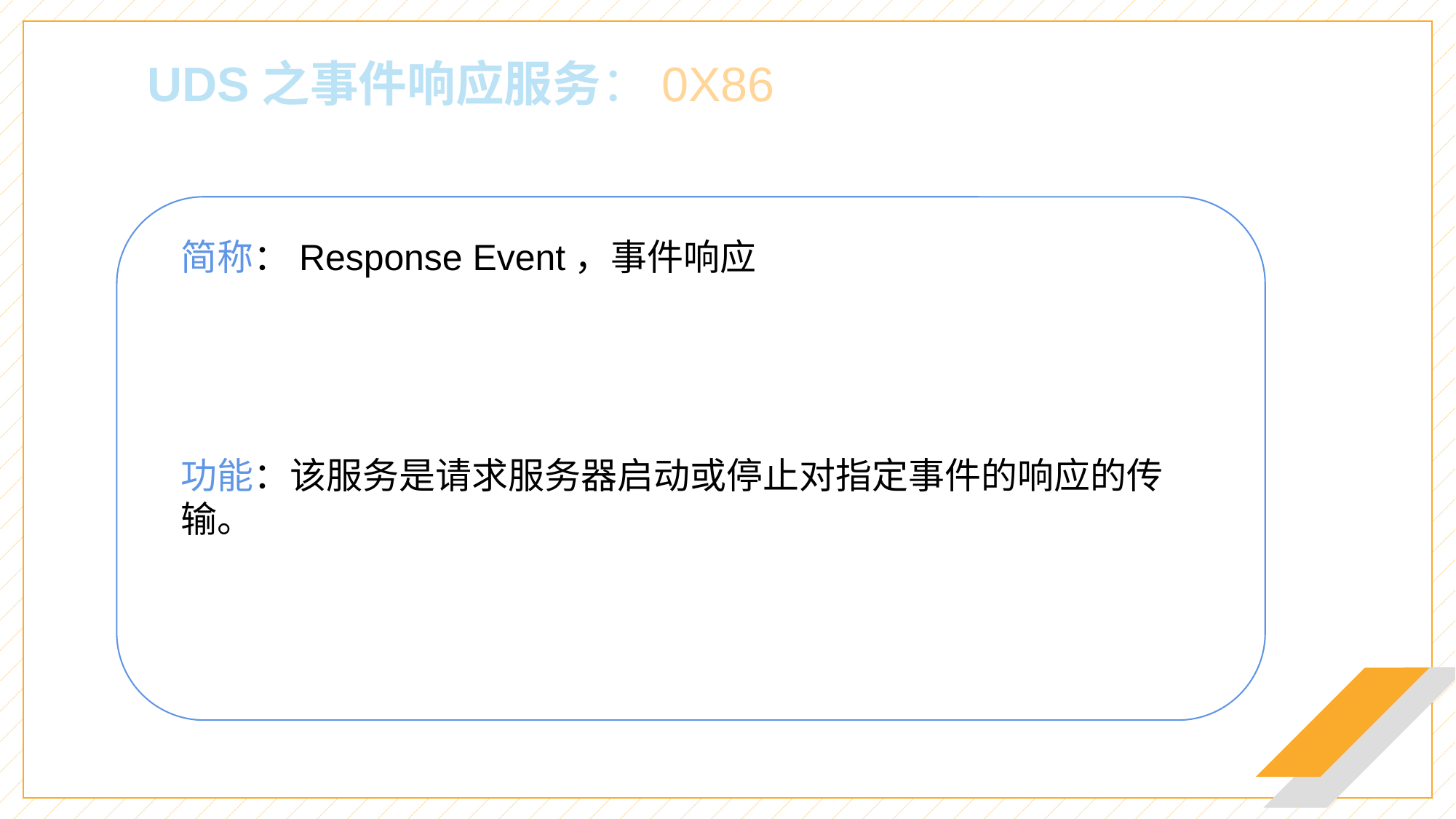

UDS之事件响应服务：0X86

简称：Response Event，事件响应

功能：该服务是请求服务器启动或停止对指定事件的响应的传输。